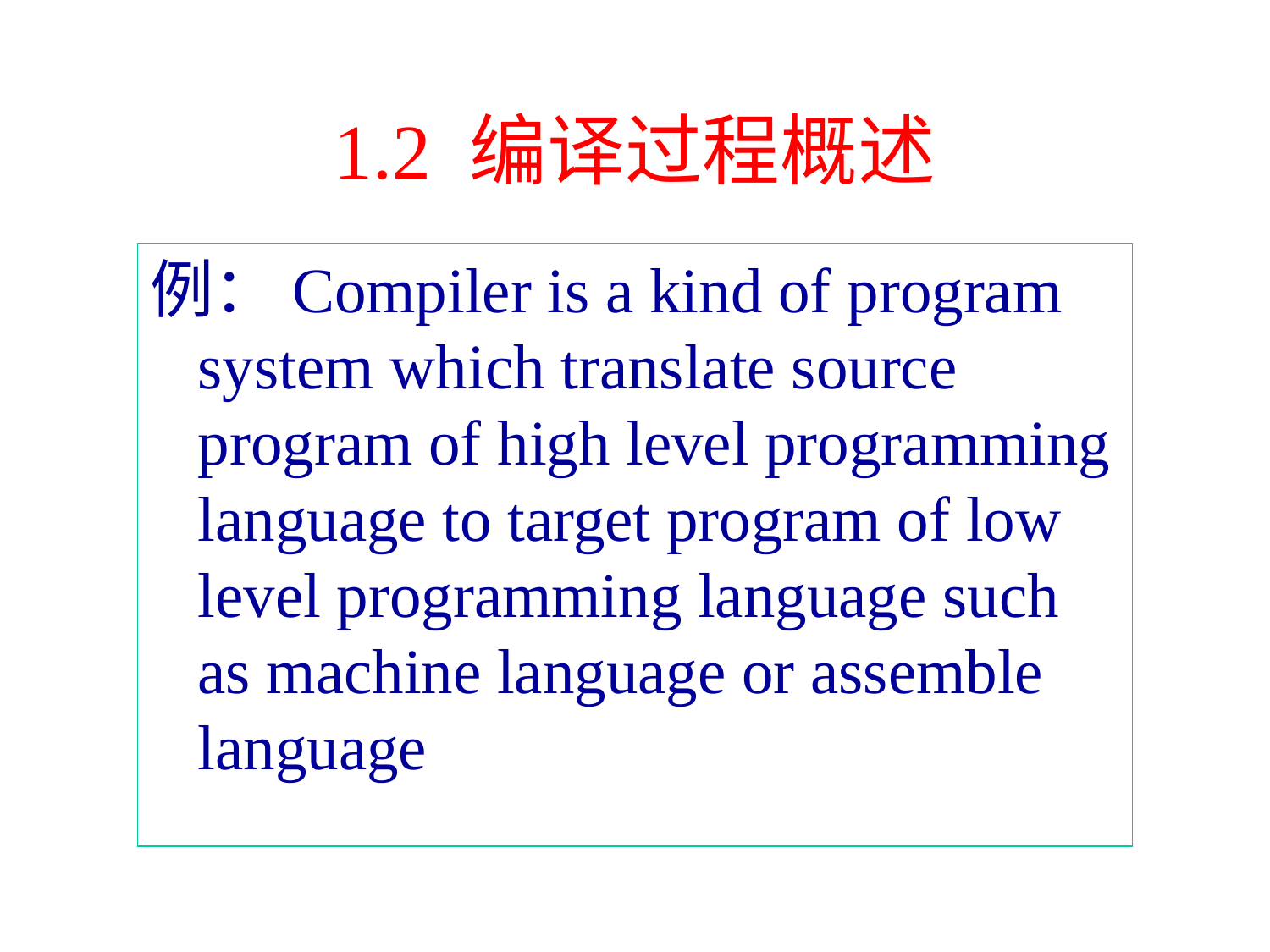

# 1.2 编译过程概述
例：Compiler is a kind of program system which translate source program of high level programming language to target program of low level programming language such as machine language or assemble language